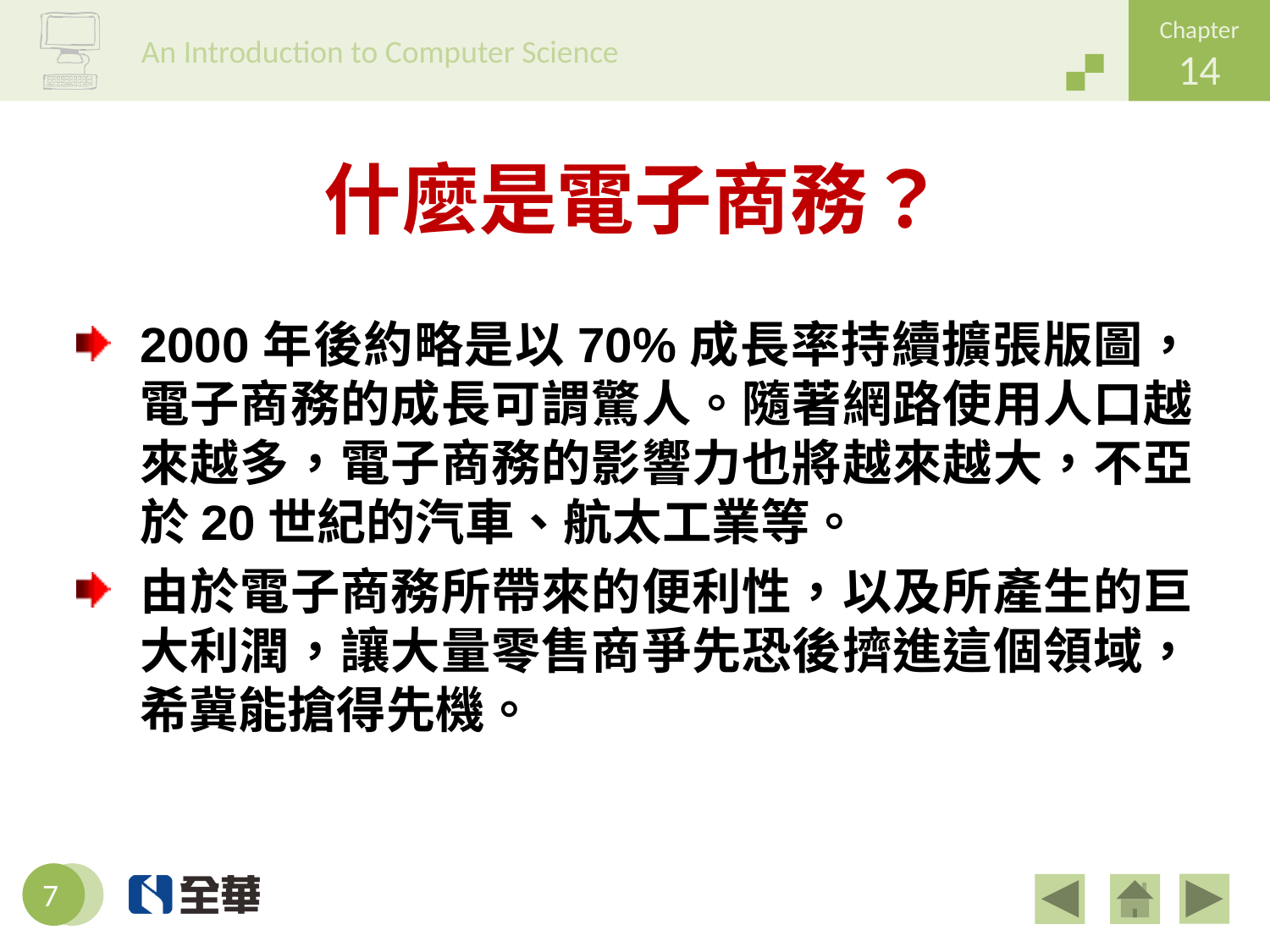

# 什麼是電子商務？
2000年後約略是以70%成長率持續擴張版圖，電子商務的成長可謂驚人。隨著網路使用人口越來越多，電子商務的影響力也將越來越大，不亞於20世紀的汽車、航太工業等。
由於電子商務所帶來的便利性，以及所產生的巨大利潤，讓大量零售商爭先恐後擠進這個領域，希冀能搶得先機。